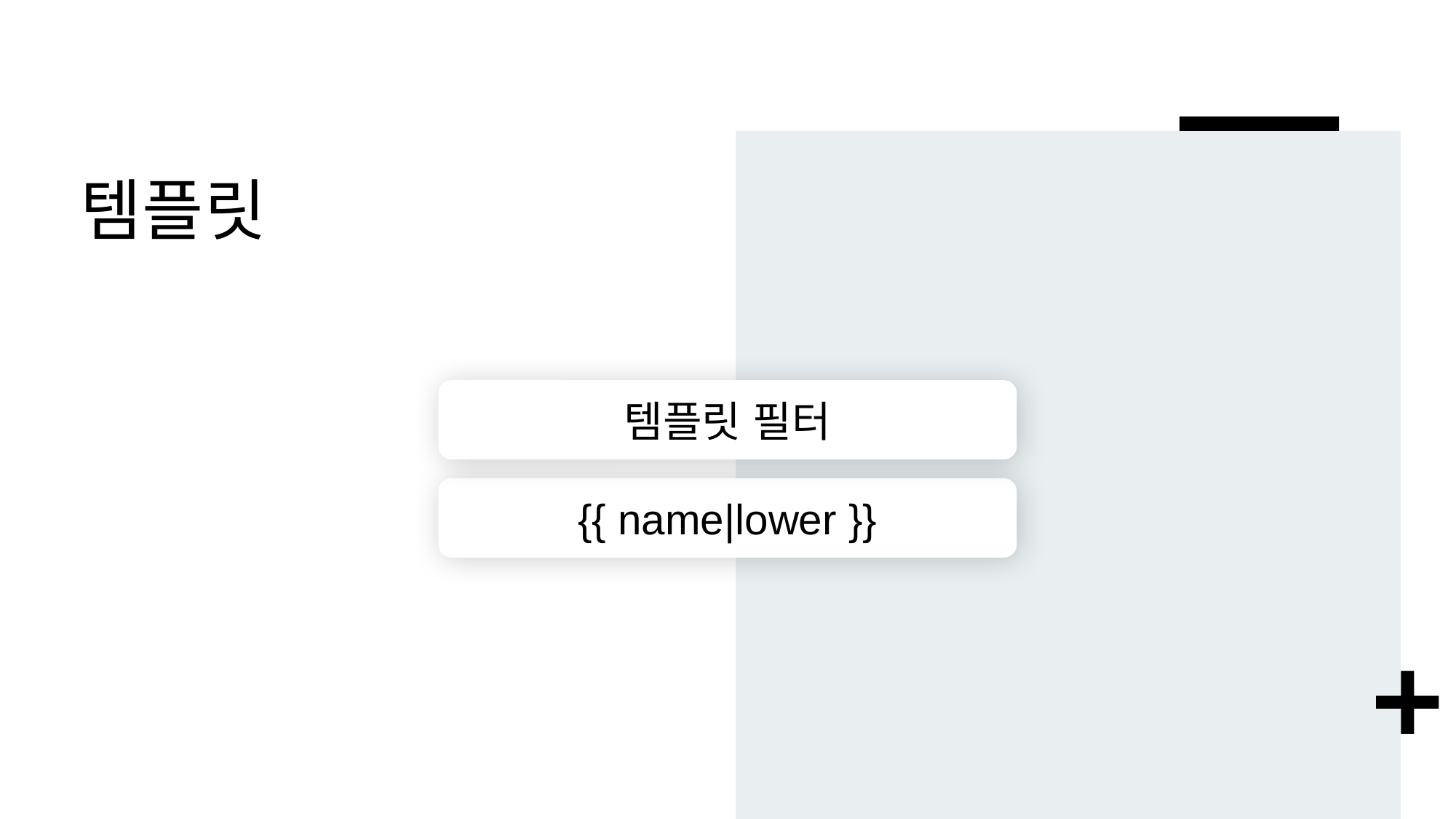

# 템플릿
템플릿 필터
{{ name|lower }}